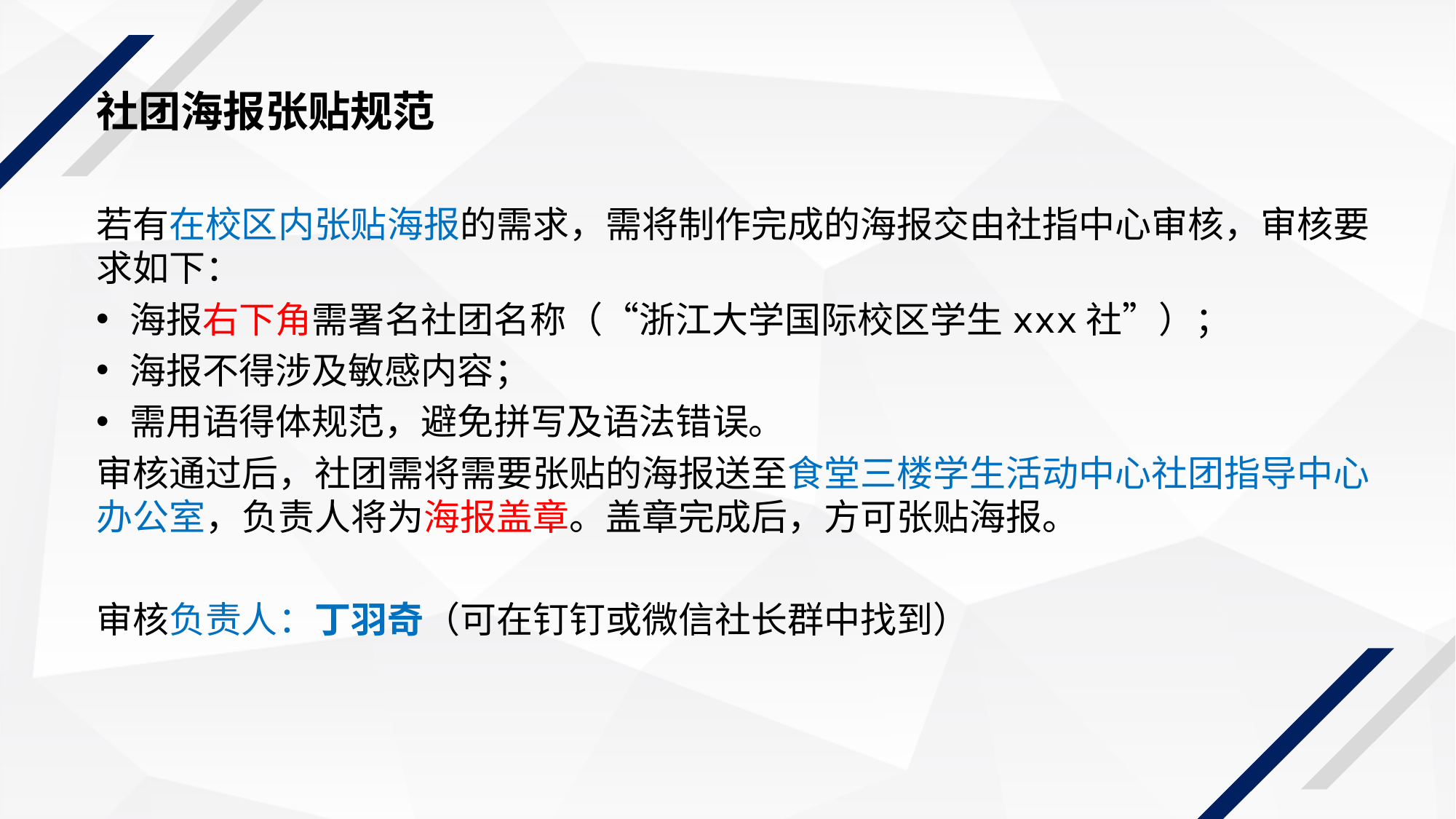

社团海报张贴规范

若有在校区内张贴海报的需求，需将制作完成的海报交由社指中心审核，审核要求如下：
海报右下角需署名社团名称（“浙江大学国际校区学生xxx社”）；
海报不得涉及敏感内容；
需用语得体规范，避免拼写及语法错误。
审核通过后，社团需将需要张贴的海报送至食堂三楼学生活动中心社团指导中心办公室，负责人将为海报盖章。盖章完成后，方可张贴海报。

审核负责人：丁羽奇（可在钉钉或微信社长群中找到）